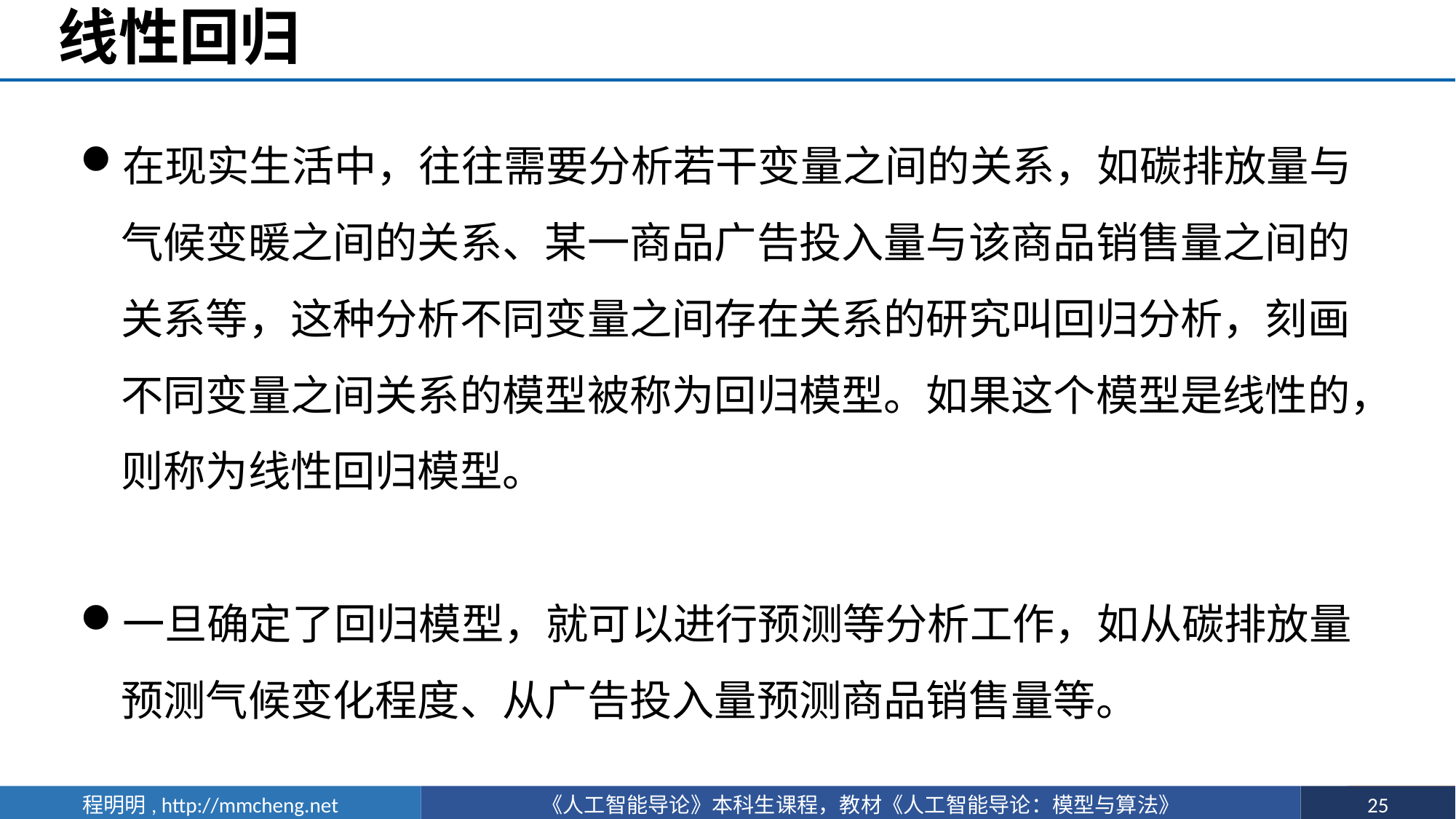

# 线性回归
在现实生活中，往往需要分析若干变量之间的关系，如碳排放量与气候变暖之间的关系、某一商品广告投入量与该商品销售量之间的关系等，这种分析不同变量之间存在关系的研究叫回归分析，刻画不同变量之间关系的模型被称为回归模型。如果这个模型是线性的，则称为线性回归模型。

一旦确定了回归模型，就可以进行预测等分析工作，如从碳排放量预测气候变化程度、从广告投入量预测商品销售量等。